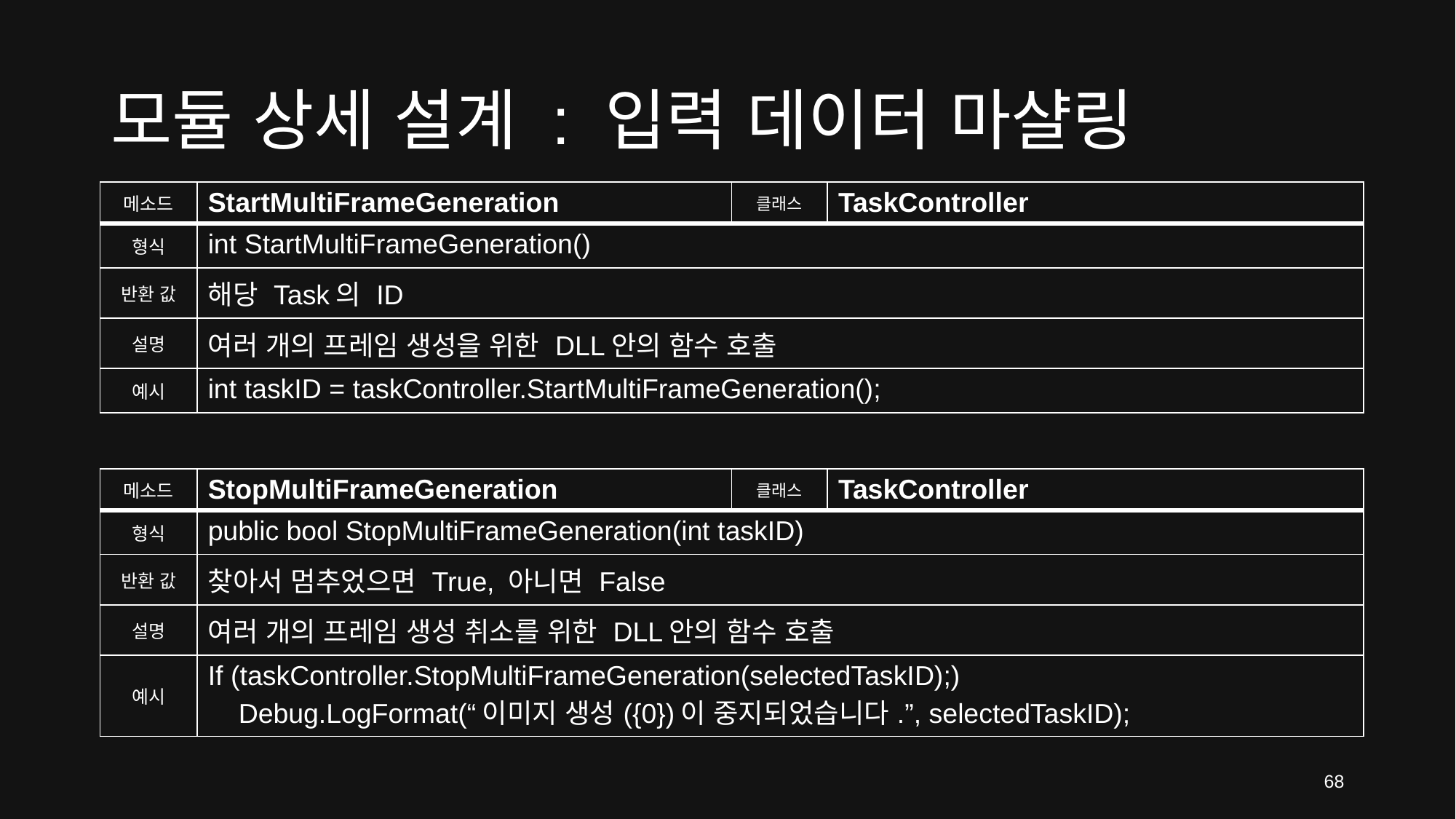

# 모듈 상세 설계 : 입력 데이터 마샬링
| 메소드 | StartMultiFrameGeneration | 클래스 | TaskController |
| --- | --- | --- | --- |
| 형식 | int StartMultiFrameGeneration() |  |  |
| 반환 값 | 해당 Task의 ID |  |  |
| 설명 | 여러 개의 프레임 생성을 위한 DLL안의 함수 호출 |  |  |
| 예시 | int taskID = taskController.StartMultiFrameGeneration(); |  |  |
| 메소드 | StopMultiFrameGeneration | 클래스 | TaskController |
| --- | --- | --- | --- |
| 형식 | public bool StopMultiFrameGeneration(int taskID) |  |  |
| 반환 값 | 찾아서 멈추었으면 True, 아니면 False |  |  |
| 설명 | 여러 개의 프레임 생성 취소를 위한 DLL안의 함수 호출 |  |  |
| 예시 | If (taskController.StopMultiFrameGeneration(selectedTaskID);) Debug.LogFormat(“이미지 생성({0})이 중지되었습니다.”, selectedTaskID); |  |  |
68